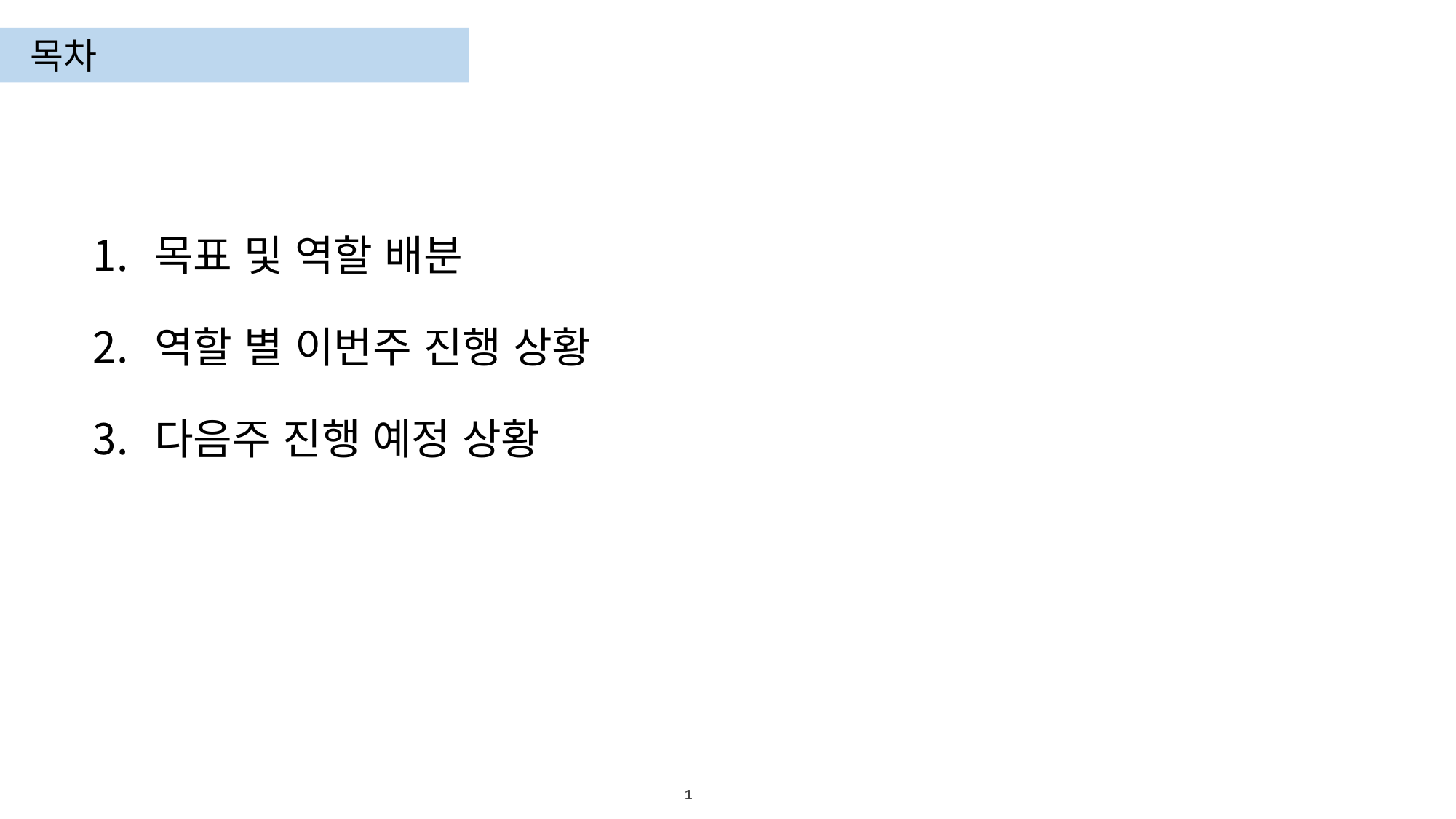

목차

목표 및 역할 배분
역할 별 이번주 진행 상황
다음주 진행 예정 상황

1